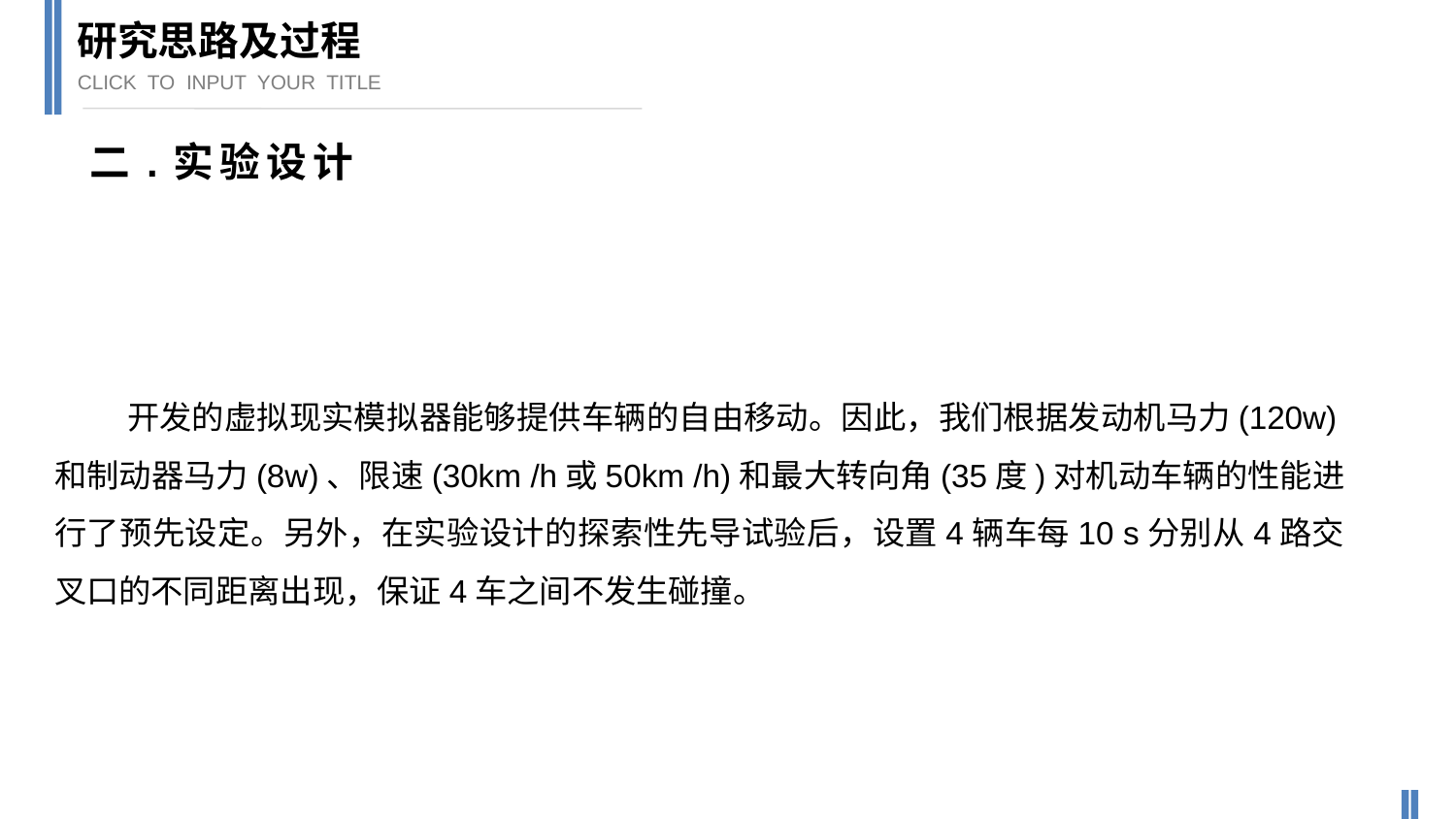

研究思路及过程
CLICK  TO  INPUT  YOUR  TITLE
二.实验设计
开发的虚拟现实模拟器能够提供车辆的自由移动。因此，我们根据发动机马力(120w)和制动器马力(8w)、限速(30km /h或50km /h)和最大转向角(35度)对机动车辆的性能进行了预先设定。另外，在实验设计的探索性先导试验后，设置4辆车每10 s分别从4路交叉口的不同距离出现，保证4车之间不发生碰撞。